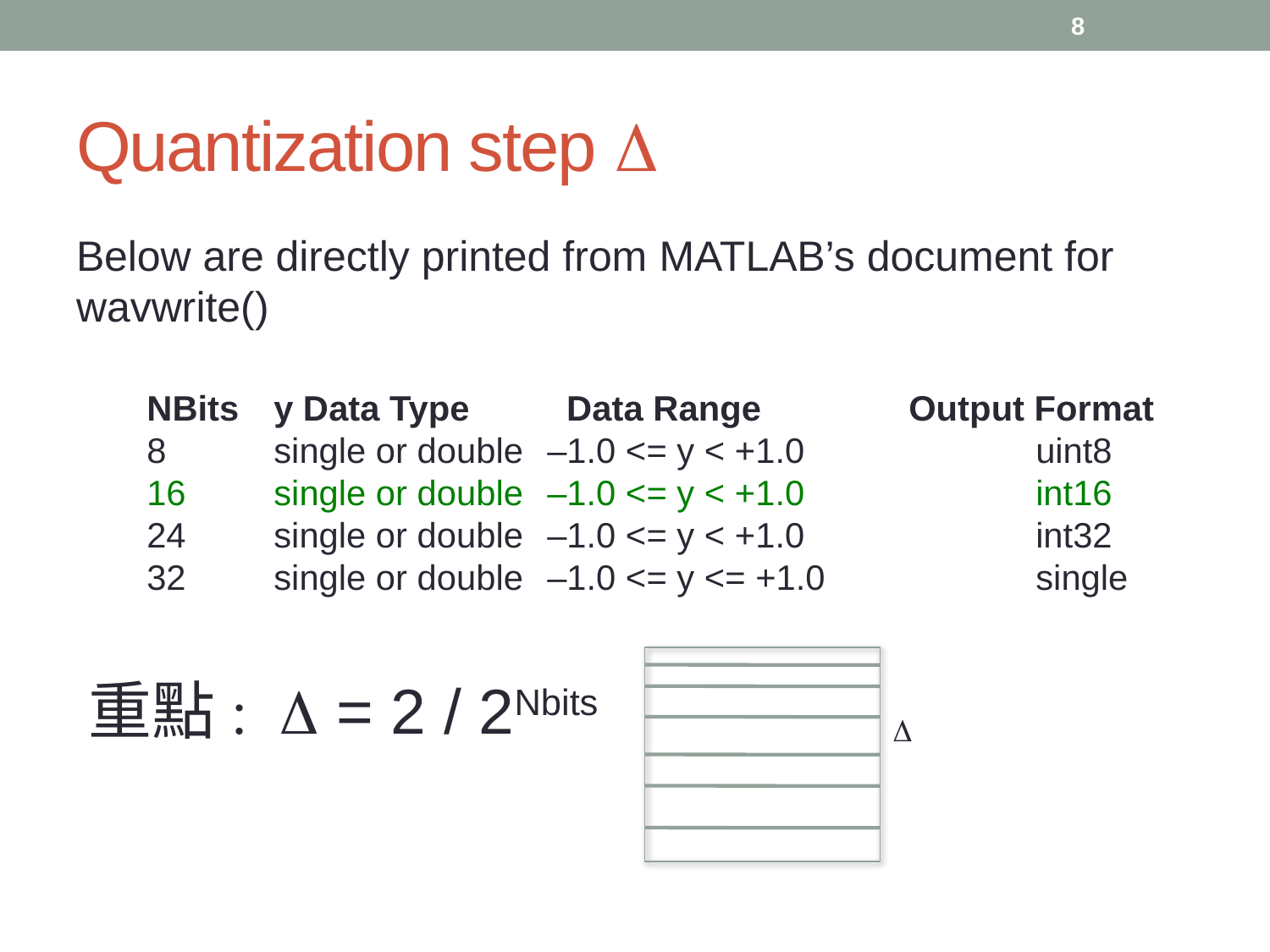

8
# Quantization step Δ
Below are directly printed from MATLAB’s document for wavwrite()
NBits	y Data Type	    Data Range		Output Format
8	single or double	  –1.0 <= y < +1.0		uint8
16	single or double	  –1.0 <= y < +1.0		int16
24	single or double	  –1.0 <= y < +1.0		int32
32	single or double	  –1.0 <= y <= +1.0		single

重點: Δ = 2 / 2Nbits
Δ